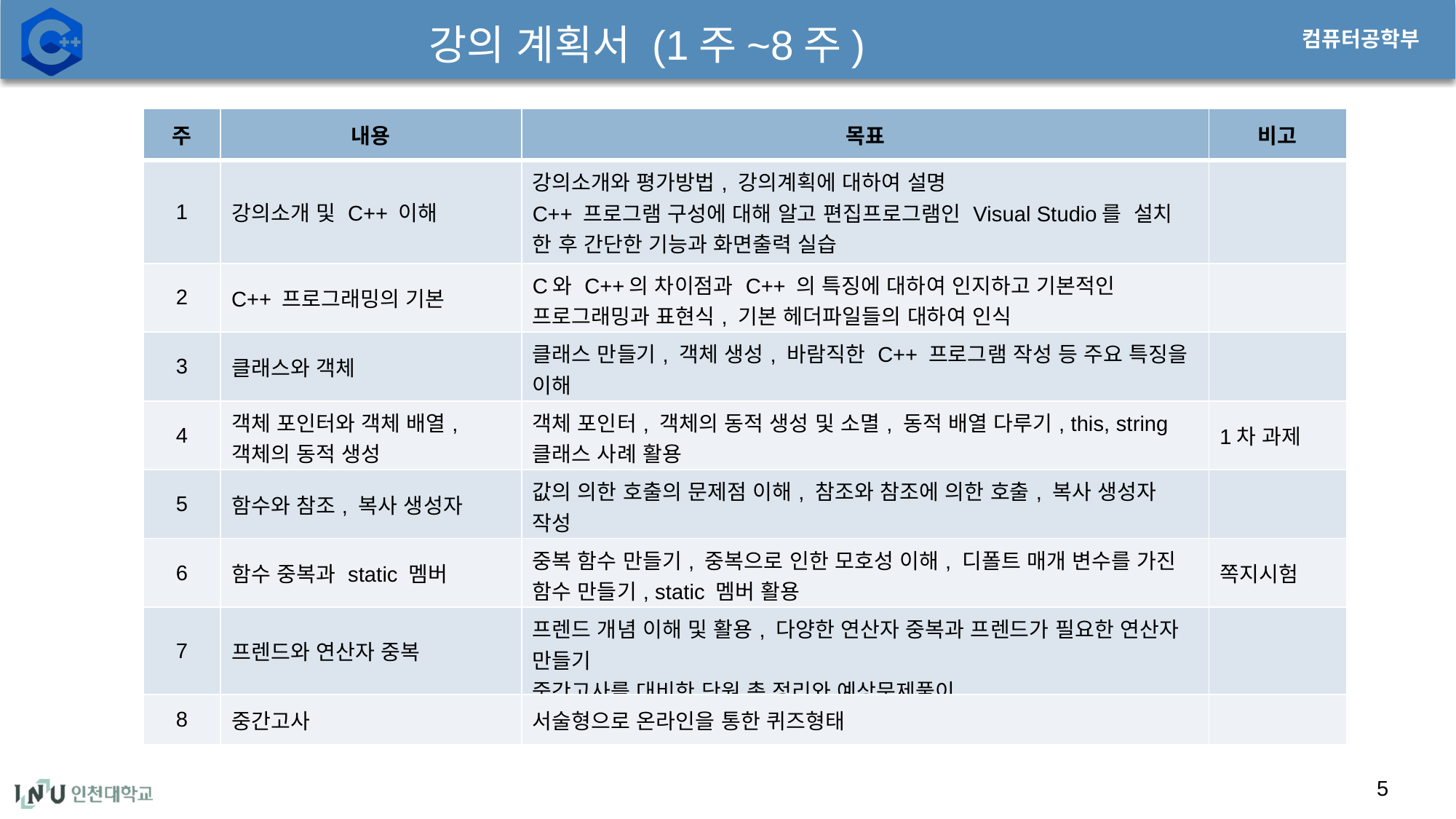

강의 계획서 (1주~8주)
| 주 | 내용 | 목표 | 비고 |
| --- | --- | --- | --- |
| 1 | 강의소개 및 C++ 이해 | 강의소개와 평가방법, 강의계획에 대하여 설명 C++ 프로그램 구성에 대해 알고 편집프로그램인 Visual Studio를 설치 한 후 간단한 기능과 화면출력 실습 |  |
| 2 | C++ 프로그래밍의 기본 | C와 C++의 차이점과 C++ 의 특징에 대하여 인지하고 기본적인 프로그래밍과 표현식, 기본 헤더파일들의 대하여 인식 |  |
| 3 | 클래스와 객체 | 클래스 만들기, 객체 생성, 바람직한 C++ 프로그램 작성 등 주요 특징을 이해 |  |
| 4 | 객체 포인터와 객체 배열, 객체의 동적 생성 | 객체 포인터, 객체의 동적 생성 및 소멸, 동적 배열 다루기, this, string 클래스 사례 활용 | 1차 과제 |
| 5 | 함수와 참조, 복사 생성자 | 값의 의한 호출의 문제점 이해, 참조와 참조에 의한 호출, 복사 생성자 작성 |  |
| 6 | 함수 중복과 static 멤버 | 중복 함수 만들기, 중복으로 인한 모호성 이해, 디폴트 매개 변수를 가진 함수 만들기, static 멤버 활용 | 쪽지시험 |
| 7 | 프렌드와 연산자 중복 | 프렌드 개념 이해 및 활용, 다양한 연산자 중복과 프렌드가 필요한 연산자 만들기 중간고사를 대비한 단원 총 정리와 예상문제풀이 |  |
| 8 | 중간고사 | 서술형으로 온라인을 통한 퀴즈형태 |  |